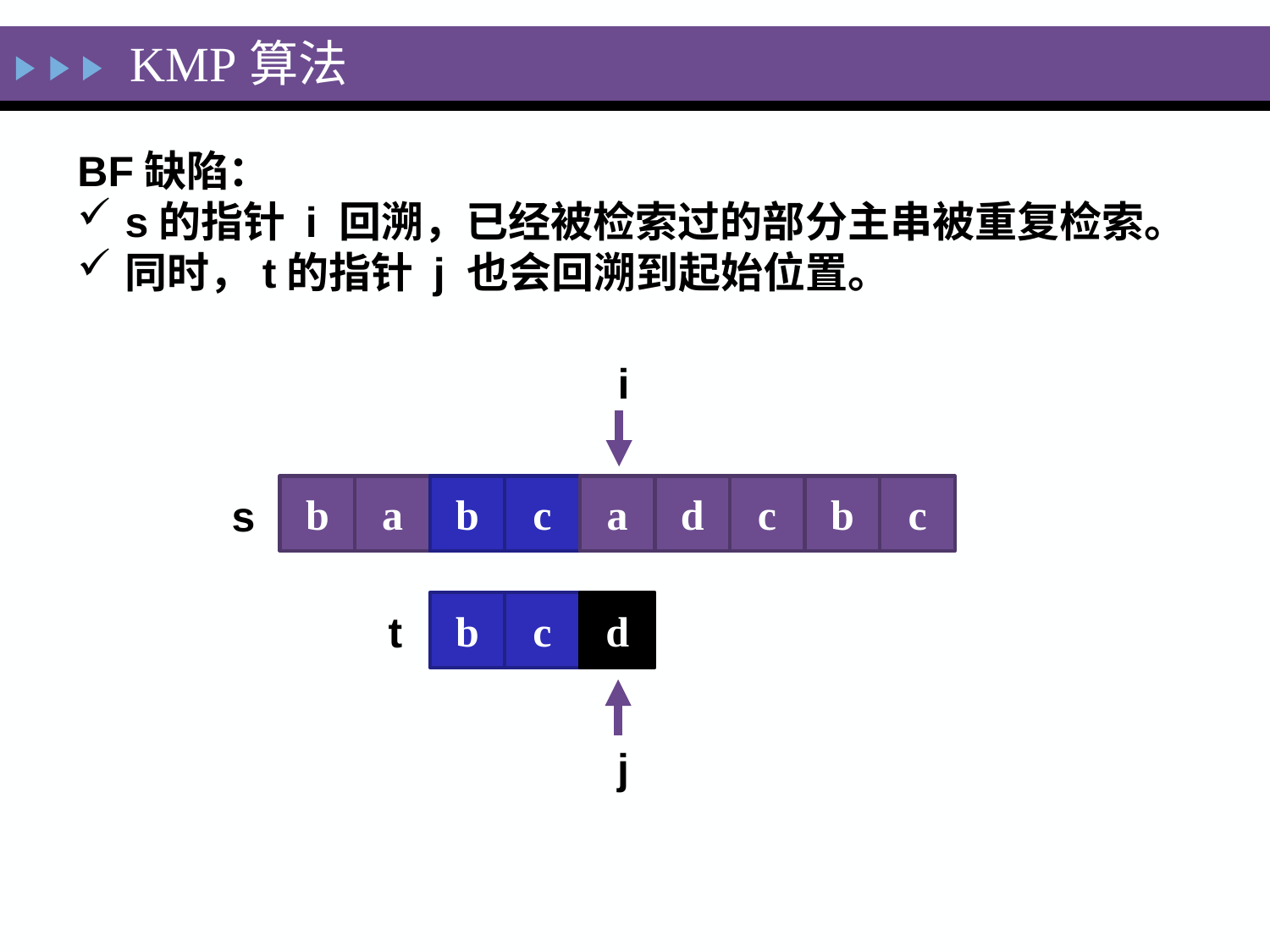

KMP算法
BF缺陷：
s的指针 i 回溯，已经被检索过的部分主串被重复检索。
同时，t的指针 j 也会回溯到起始位置。
i
b
a
b
c
a
d
c
b
c
s
b
c
d
t
j